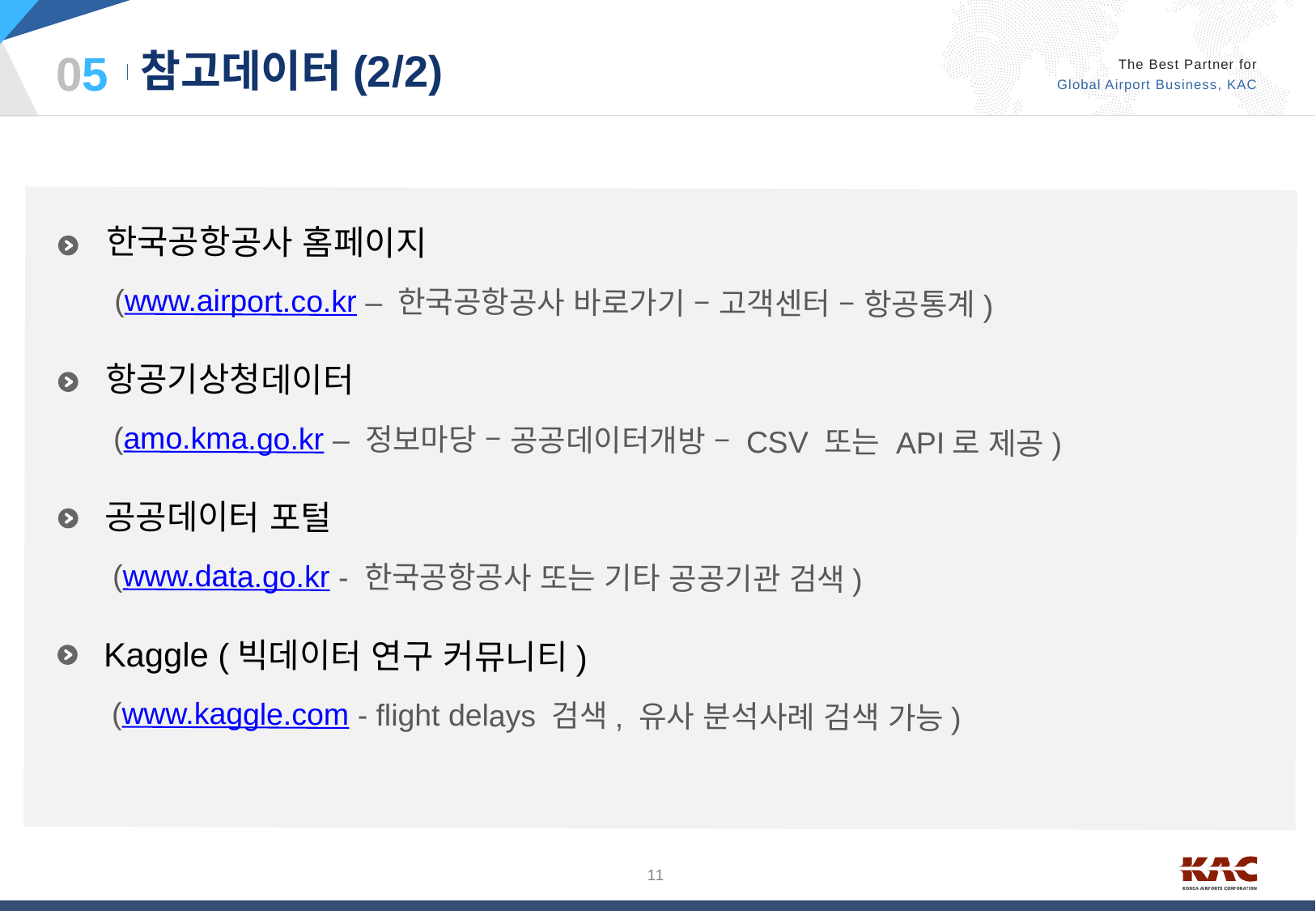

11
05
참고데이터(2/2)

한국공항공사 홈페이지

 (www.airport.co.kr – 한국공항공사 바로가기 – 고객센터 – 항공통계)

항공기상청데이터

 (amo.kma.go.kr – 정보마당 – 공공데이터개방 – CSV 또는 API로 제공)

공공데이터 포털

 (www.data.go.kr - 한국공항공사 또는 기타 공공기관 검색)

Kaggle (빅데이터 연구 커뮤니티)

 (www.kaggle.com - flight delays 검색, 유사 분석사례 검색 가능)